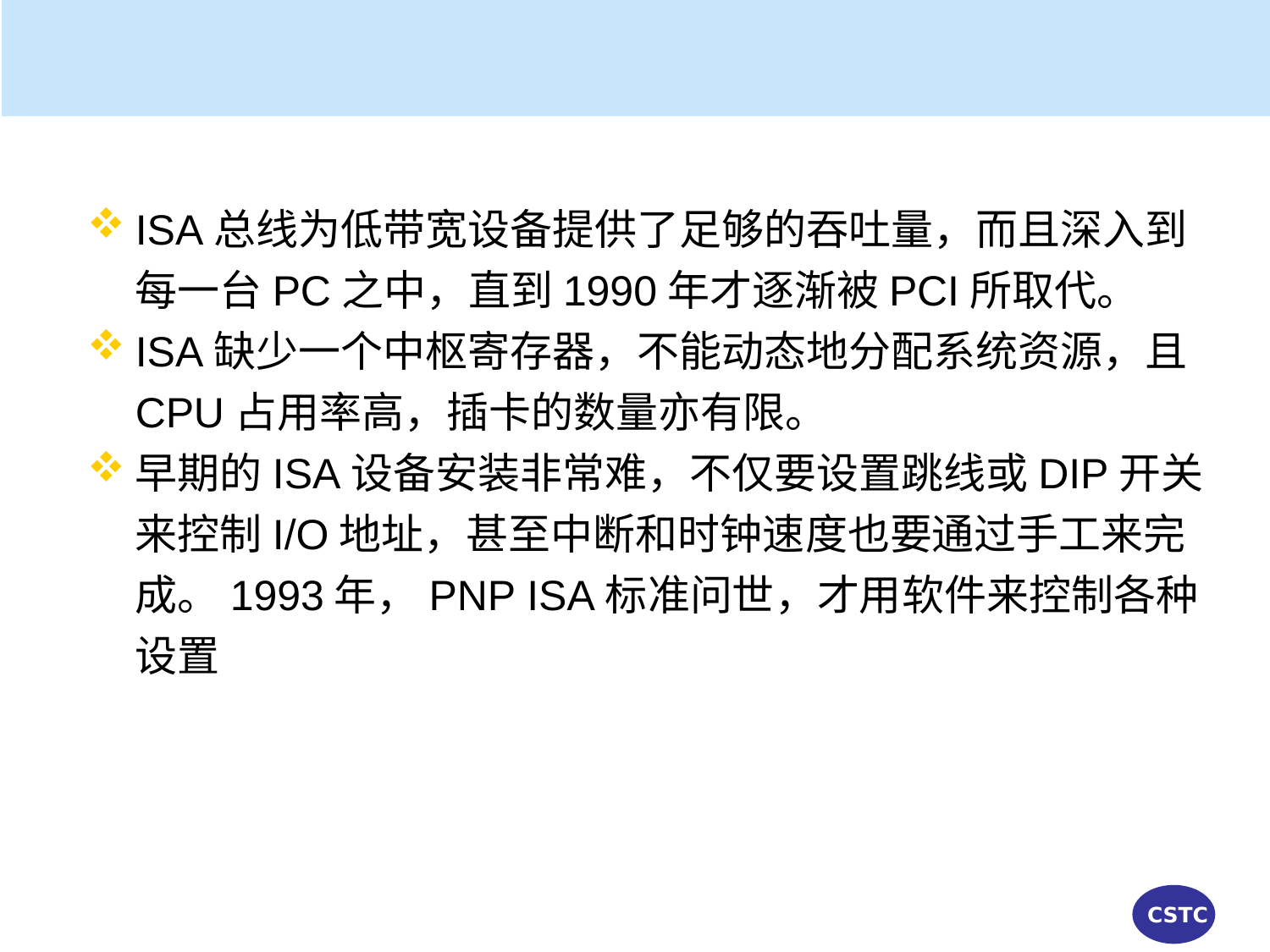

ISA总线为低带宽设备提供了足够的吞吐量，而且深入到每一台PC之中，直到1990年才逐渐被PCI所取代。
ISA缺少一个中枢寄存器，不能动态地分配系统资源，且CPU占用率高，插卡的数量亦有限。
早期的ISA设备安装非常难，不仅要设置跳线或DIP开关来控制I/O地址，甚至中断和时钟速度也要通过手工来完成。1993年，PNP ISA标准问世，才用软件来控制各种设置